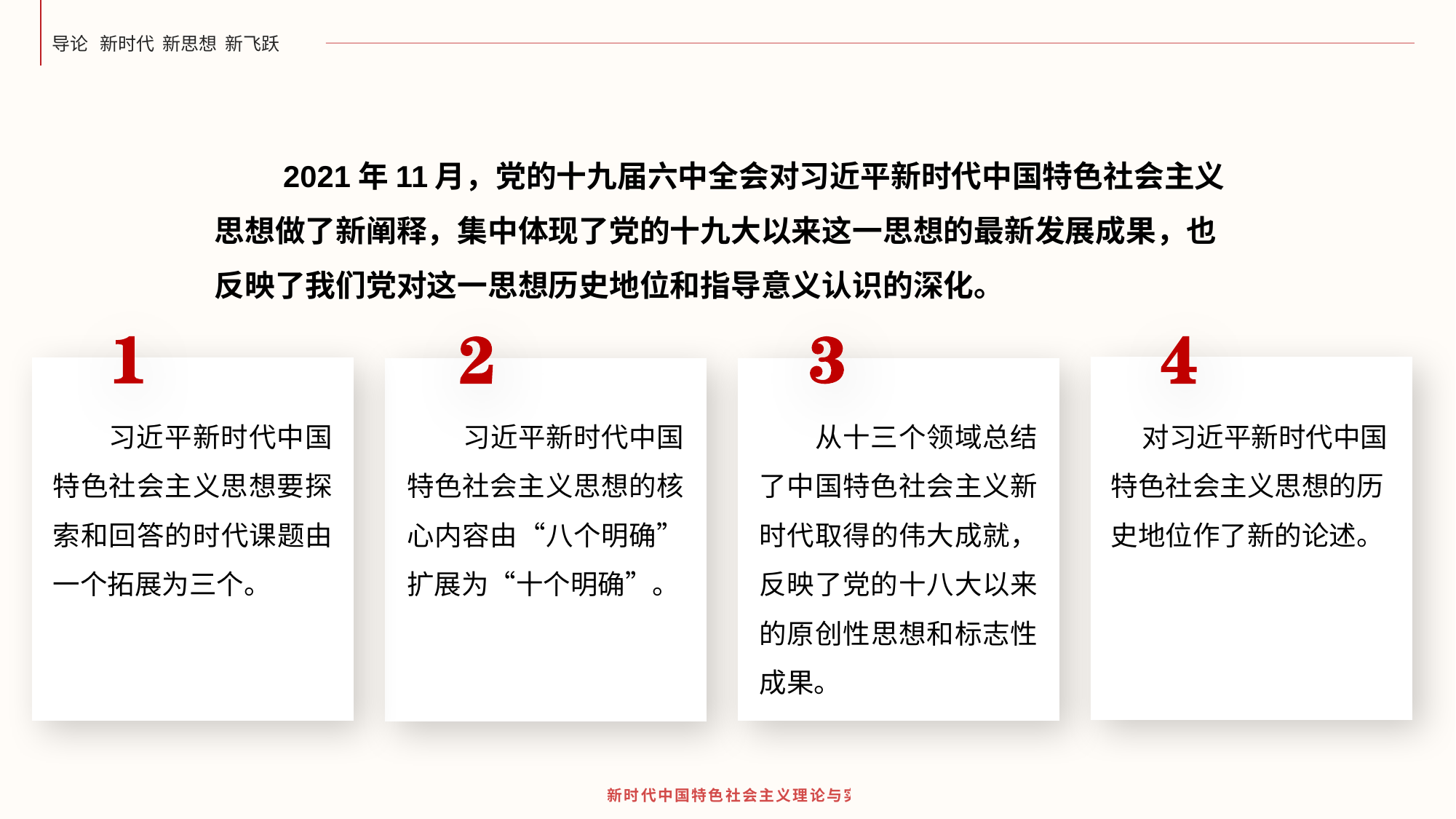

2021年11月，党的十九届六中全会对习近平新时代中国特色社会主义思想做了新阐释，集中体现了党的十九大以来这一思想的最新发展成果，也反映了我们党对这一思想历史地位和指导意义认识的深化。

习近平新时代中国特色社会主义思想要探索和回答的时代课题由一个拓展为三个。
习近平新时代中国特色社会主义思想的核心内容由“八个明确”扩展为“十个明确”。
从十三个领域总结了中国特色社会主义新时代取得的伟大成就，反映了党的十八大以来的原创性思想和标志性成果。
    对习近平新时代中国特色社会主义思想的历史地位作了新的论述。